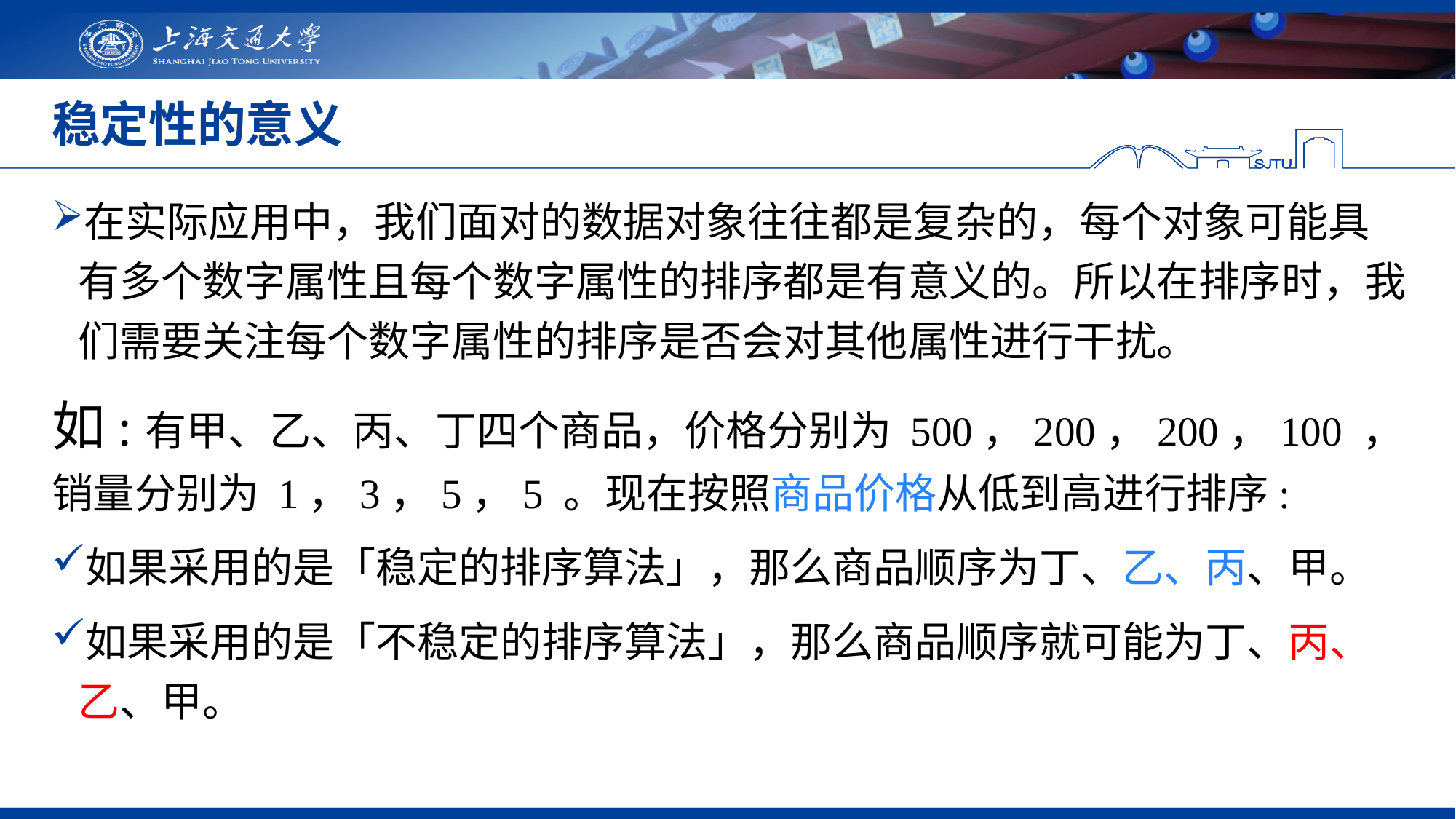

# 稳定性的意义
在实际应用中，我们面对的数据对象往往都是复杂的，每个对象可能具有多个数字属性且每个数字属性的排序都是有意义的。所以在排序时，我们需要关注每个数字属性的排序是否会对其他属性进行干扰。
如:有甲、乙、丙、丁四个商品，价格分别为 500，200，200，100 ，销量分别为 1，3，5，5 。现在按照商品价格从低到高进行排序:
如果采用的是「稳定的排序算法」，那么商品顺序为丁、乙、丙、甲。
如果采用的是「不稳定的排序算法」，那么商品顺序就可能为丁、丙、乙、甲。